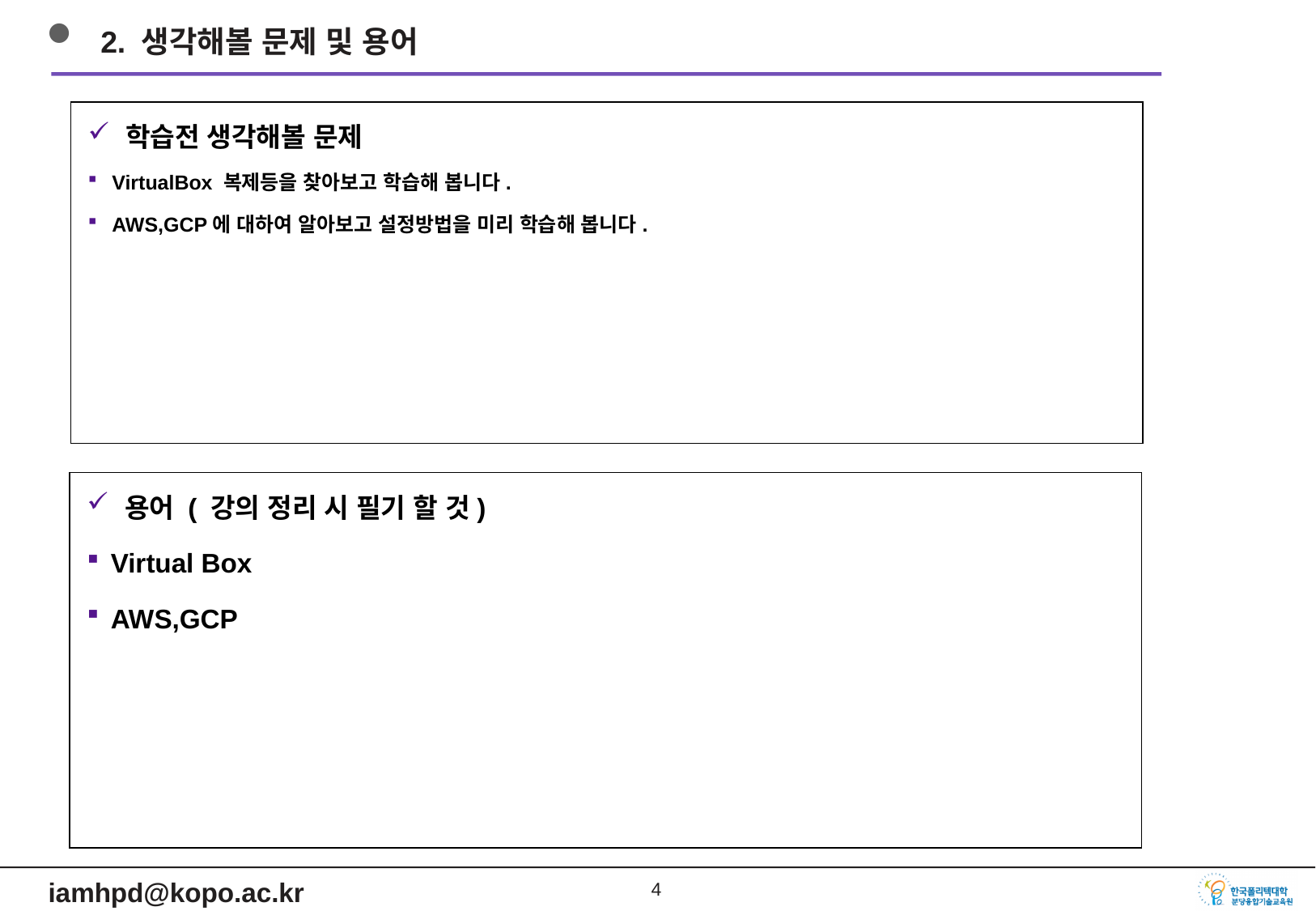

2. 생각해볼 문제 및 용어
학습전 생각해볼 문제
VirtualBox 복제등을 찾아보고 학습해 봅니다.
AWS,GCP에 대하여 알아보고 설정방법을 미리 학습해 봅니다.
용어 ( 강의 정리 시 필기 할 것)
Virtual Box
AWS,GCP
4